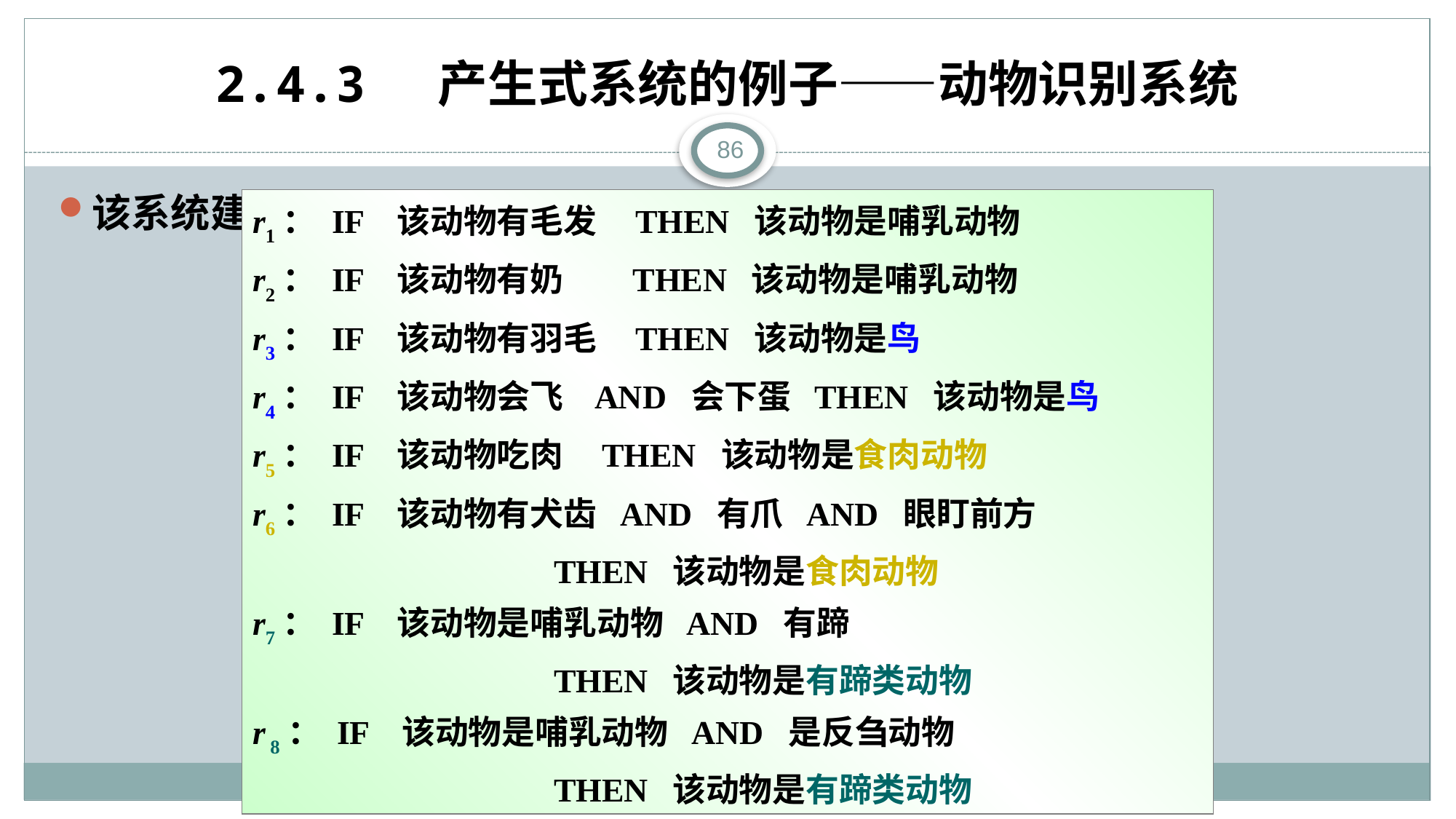

# 2.4.3  产生式系统的例子——动物识别系统
86
该系统建立了如下规则库：
r1： IF   该动物有毛发    THEN  该动物是哺乳动物
r2： IF   该动物有奶        THEN  该动物是哺乳动物
r3： IF   该动物有羽毛    THEN  该动物是鸟
r4： IF   该动物会飞   AND  会下蛋  THEN  该动物是鸟
r5： IF   该动物吃肉    THEN  该动物是食肉动物
r6： IF   该动物有犬齿  AND  有爪  AND  眼盯前方
                                    THEN  该动物是食肉动物
r7： IF   该动物是哺乳动物  AND  有蹄
                                    THEN  该动物是有蹄类动物
r 8： IF   该动物是哺乳动物  AND  是反刍动物
                                    THEN  该动物是有蹄类动物